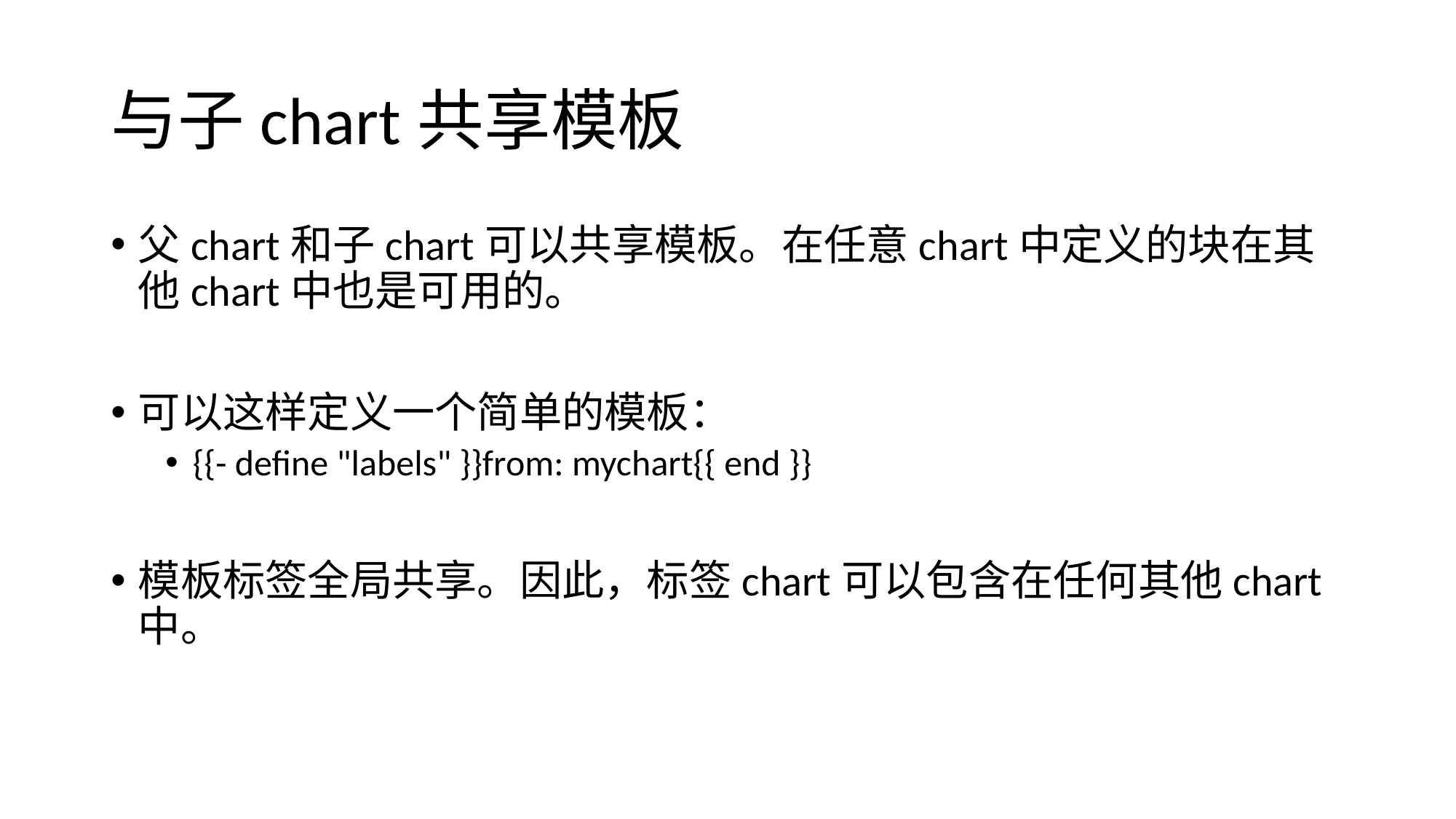

# 与子chart共享模板
父chart和子chart可以共享模板。在任意chart中定义的块在其他chart中也是可用的。

可以这样定义一个简单的模板：
{{- define "labels" }}from: mychart{{ end }}

模板标签全局共享。因此，标签chart可以包含在任何其他chart中。